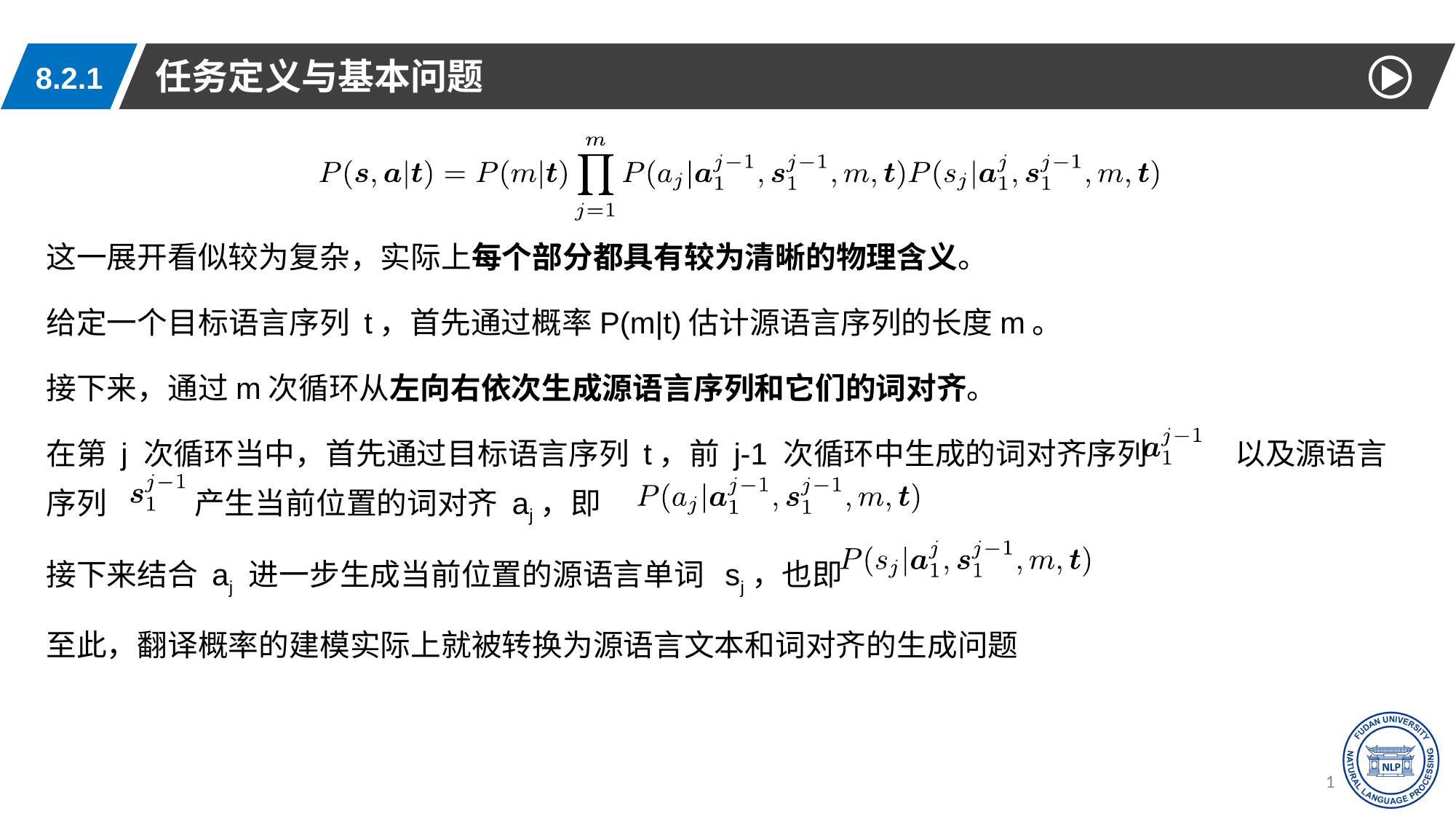

任务定义与基本问题
8.2.1

这一展开看似较为复杂，实际上每个部分都具有较为清晰的物理含义。
给定一个目标语言序列 t，首先通过概率P(m|t)估计源语言序列的长度m。
接下来，通过m次循环从左向右依次生成源语言序列和它们的词对齐。
在第 j 次循环当中，首先通过目标语言序列 t，前 j-1 次循环中生成的词对齐序列             以及源语言序列             产生当前位置的词对齐 aj，即
接下来结合 aj 进一步生成当前位置的源语言单词  sj，也即
至此，翻译概率的建模实际上就被转换为源语言文本和词对齐的生成问题

19